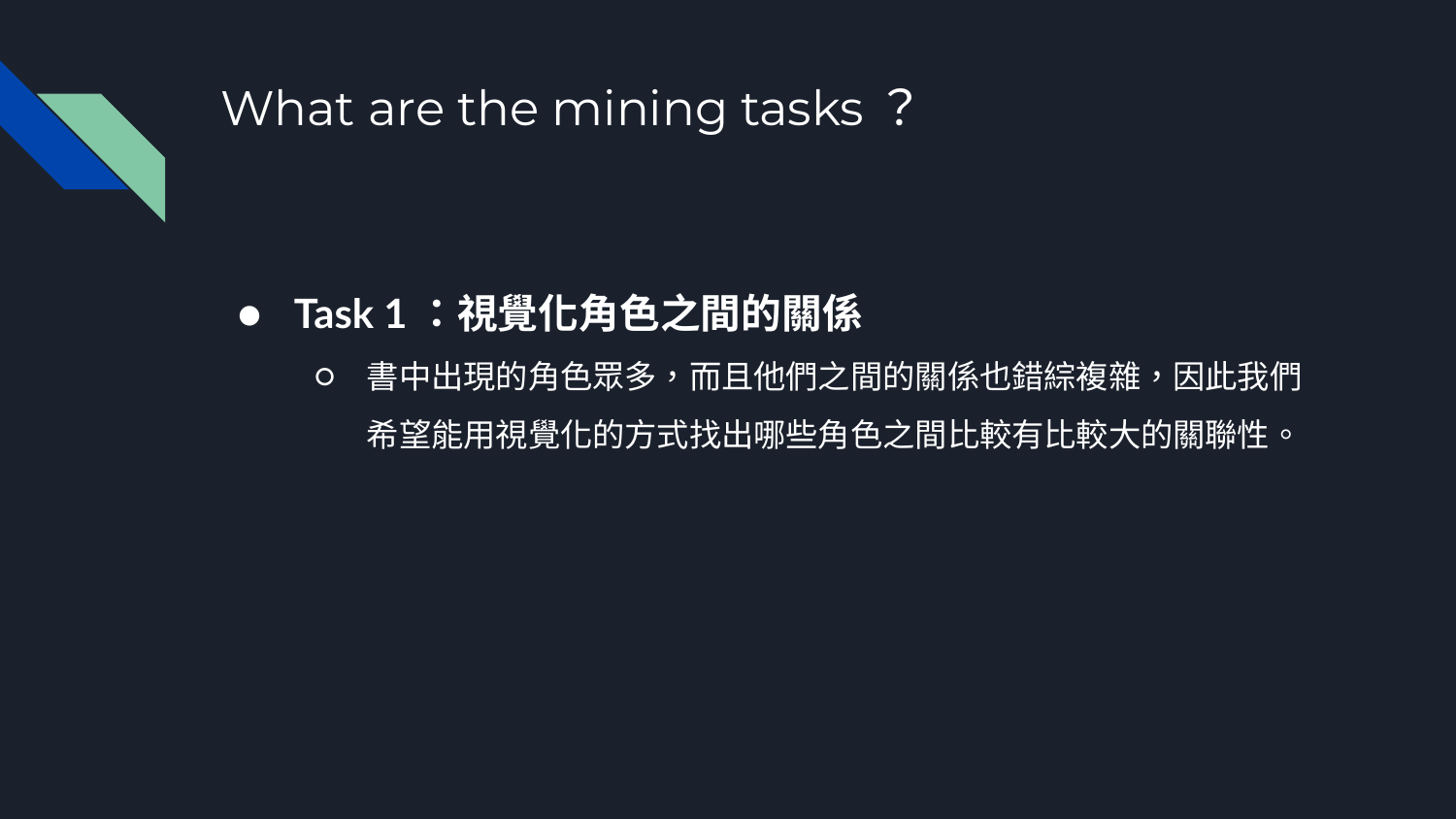

# What are the mining tasks？

Task 1：視覺化角色之間的關係
書中出現的角色眾多，而且他們之間的關係也錯綜複雜，因此我們希望能用視覺化的方式找出哪些角色之間比較有比較大的關聯性。